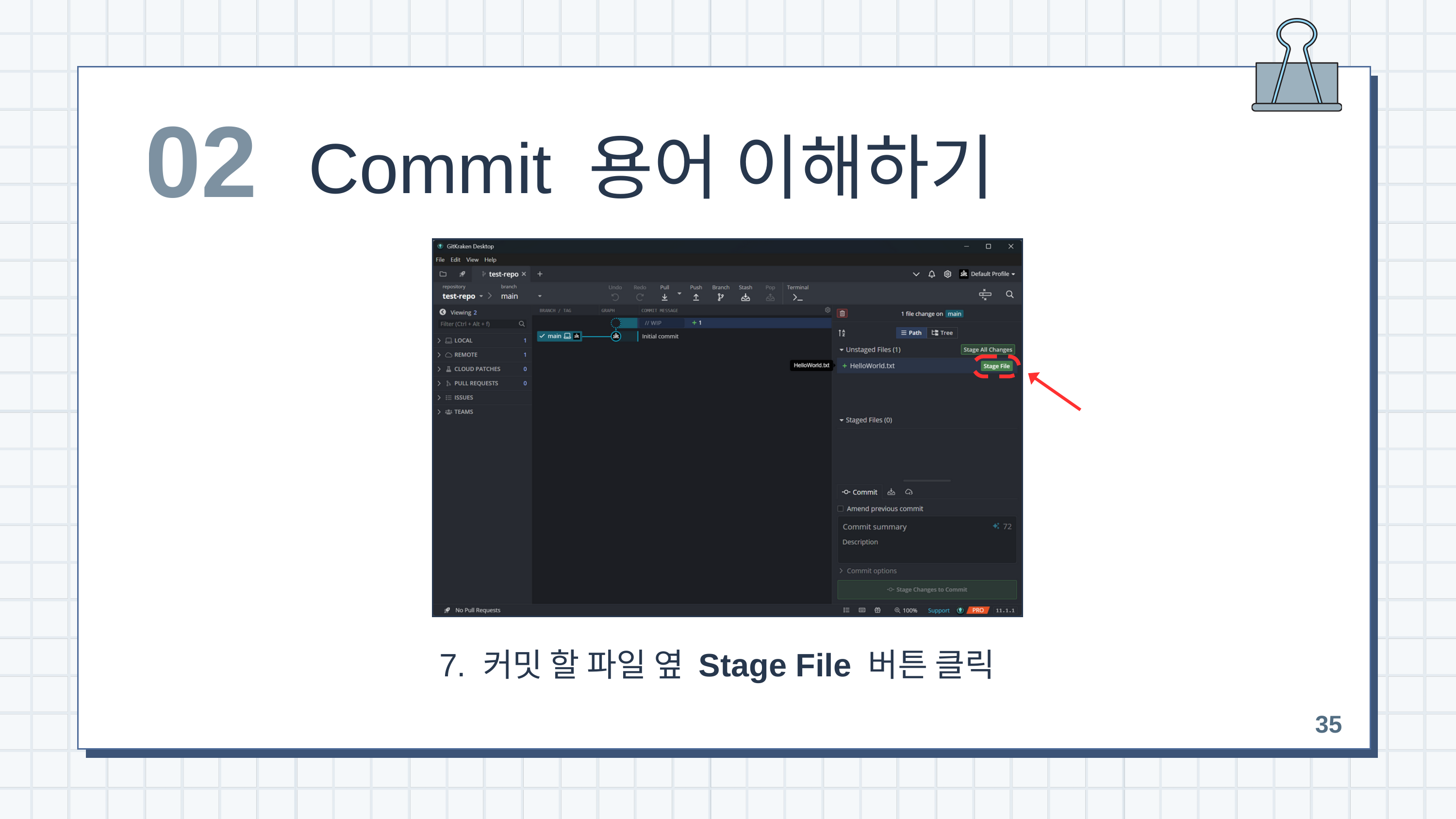

02
Commit 용어 이해하기

   7. 커밋 할 파일 옆 Stage File 버튼 클릭
35